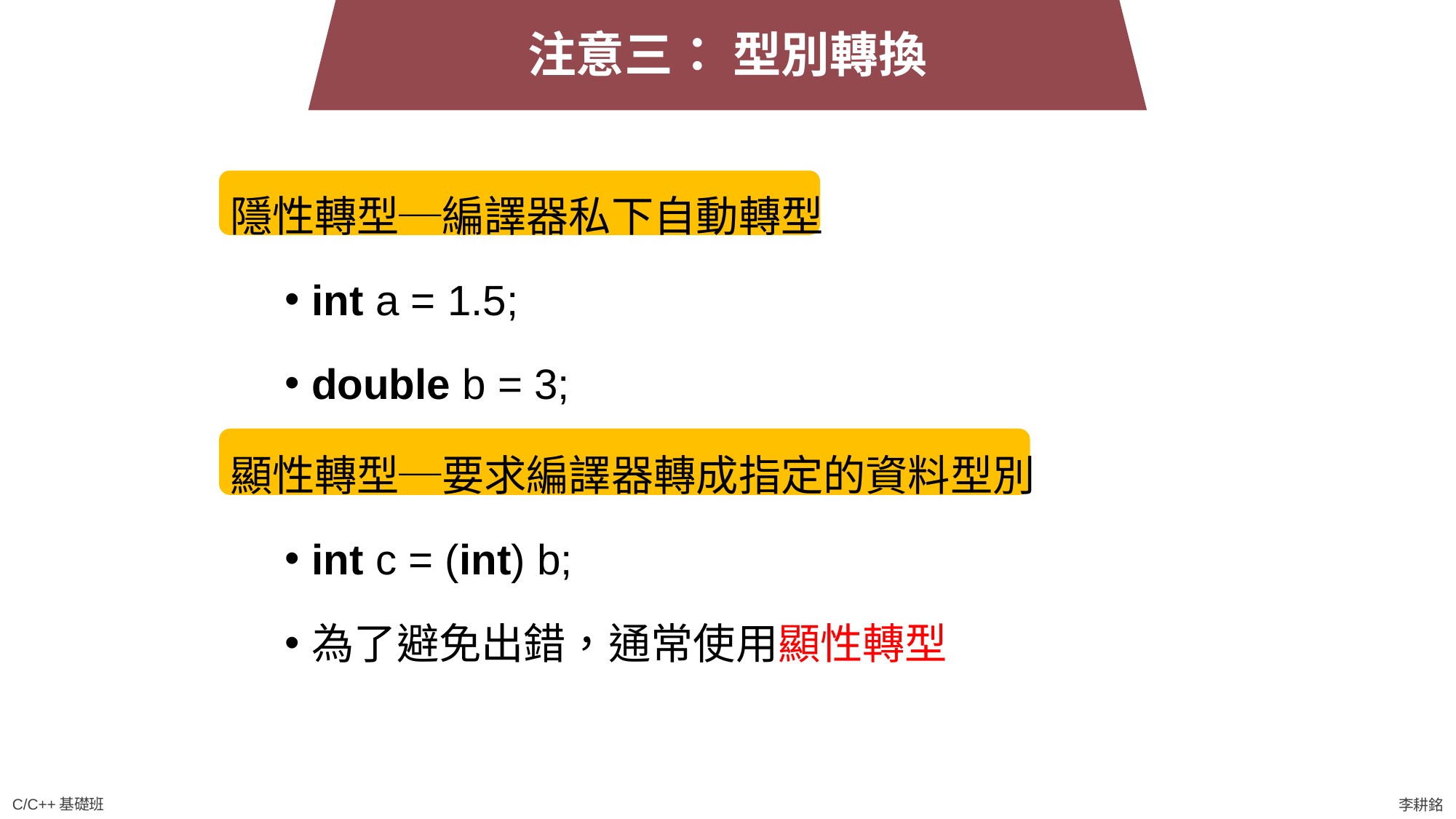

注意三： 型別轉換
隱性轉型─編譯器私下自動轉型
int a = 1.5;
double b = 3;
顯性轉型─要求編譯器轉成指定的資料型別
int c = (int) b;
為了避免出錯，通常使用顯性轉型

C/C++基礎班
李耕銘